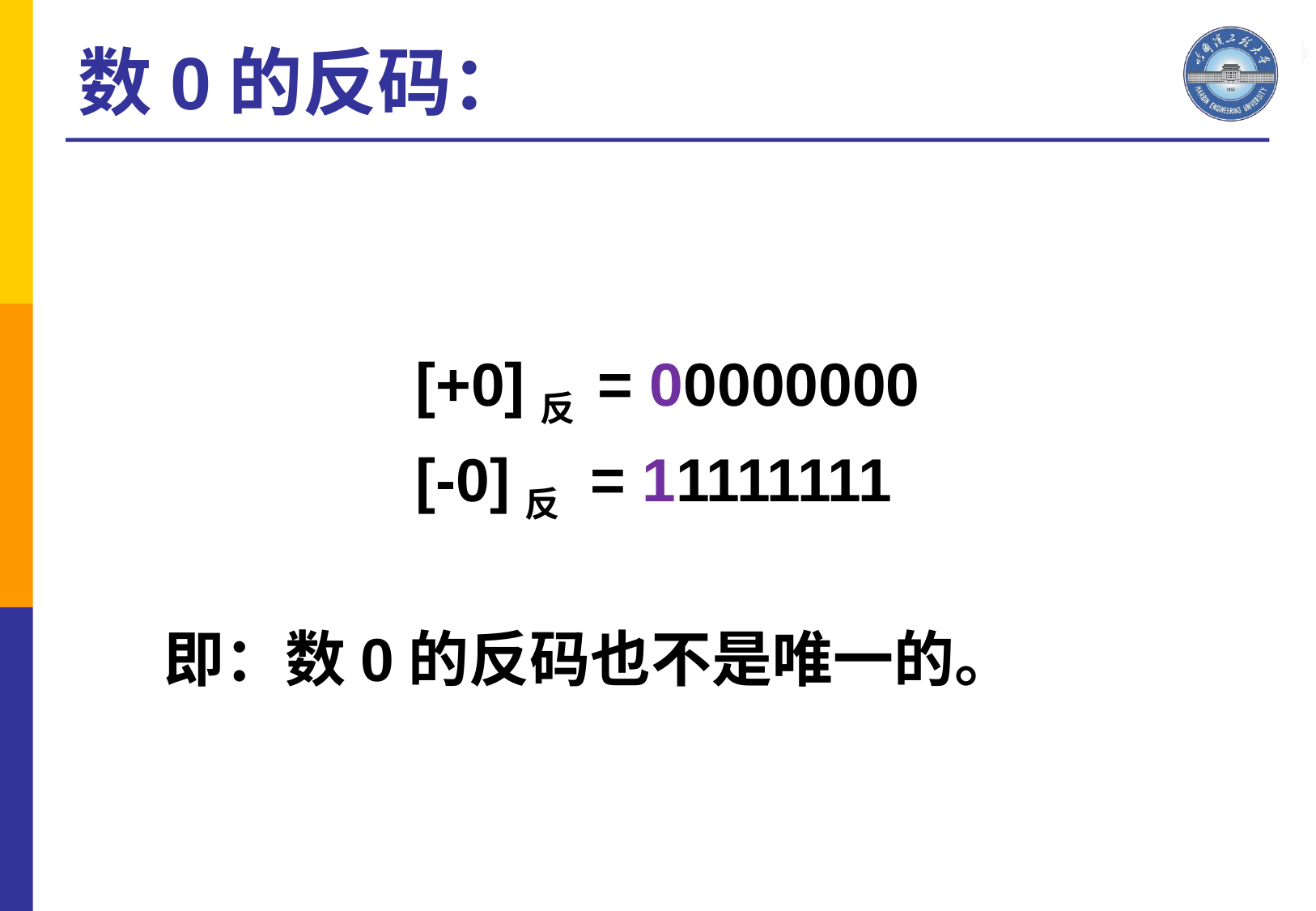

数0的反码：

               [+0]反 = 00000000
               [-0]反  = 11111111

即：数0的反码也不是唯一的。